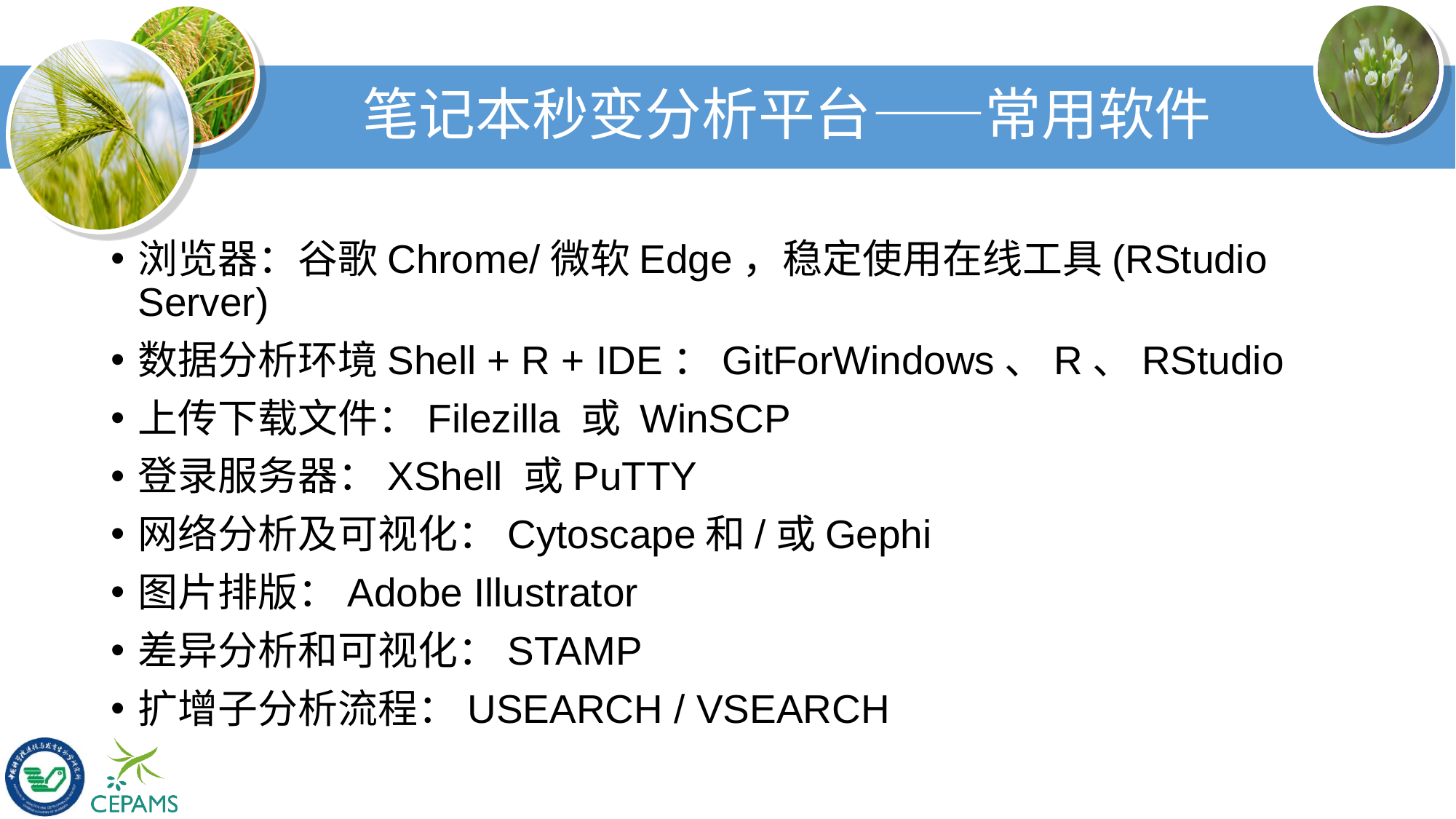

# 笔记本秒变分析平台——常用软件
浏览器：谷歌Chrome/微软Edge，稳定使用在线工具(RStudio Server)
数据分析环境Shell + R + IDE：GitForWindows、R、RStudio
上传下载文件：Filezilla 或 WinSCP
登录服务器：XShell 或PuTTY
网络分析及可视化：Cytoscape和/或Gephi
图片排版：Adobe Illustrator
差异分析和可视化：STAMP
扩增子分析流程：USEARCH / VSEARCH